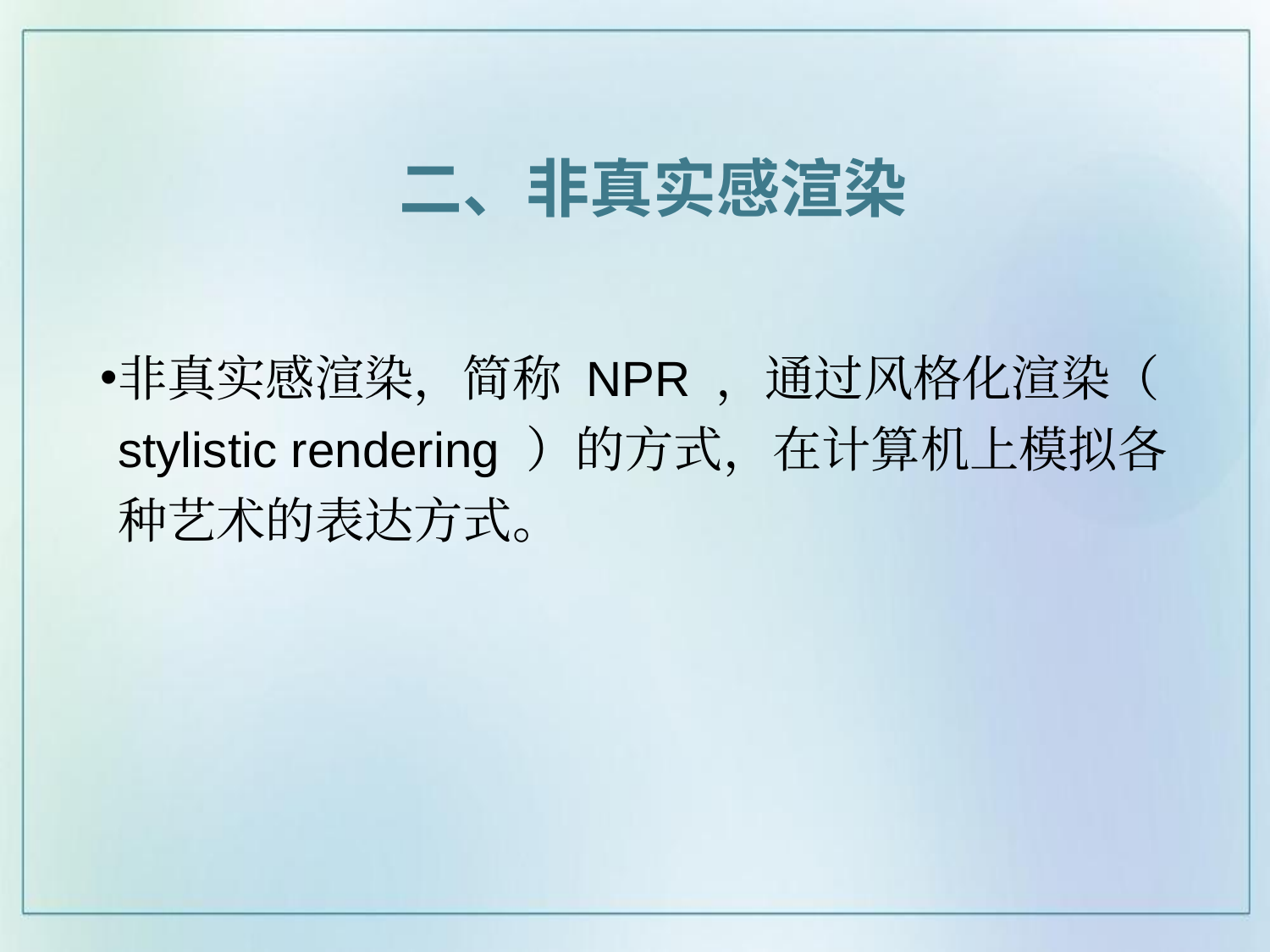

二、非真实感渲染
非真实感渲染，简称 NPR ，通过风格化渲染（ stylistic rendering ）的方式，在计算机上模拟各种艺术的表达方式。